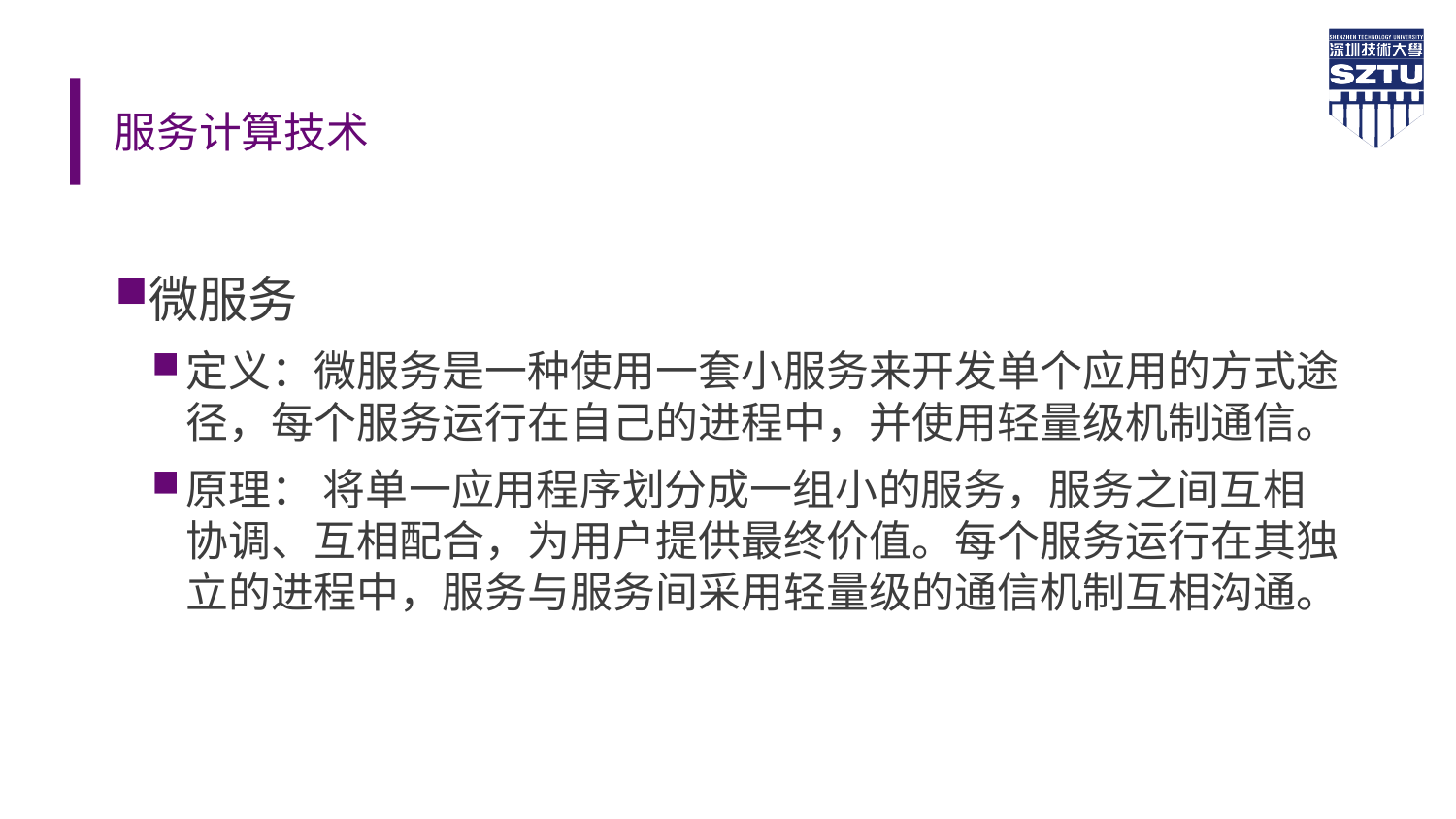

# 服务计算技术
微服务
定义：微服务是一种使用一套小服务来开发单个应用的方式途径，每个服务运行在自己的进程中，并使用轻量级机制通信。
原理： 将单一应用程序划分成一组小的服务，服务之间互相协调、互相配合，为用户提供最终价值。每个服务运行在其独立的进程中，服务与服务间采用轻量级的通信机制互相沟通。